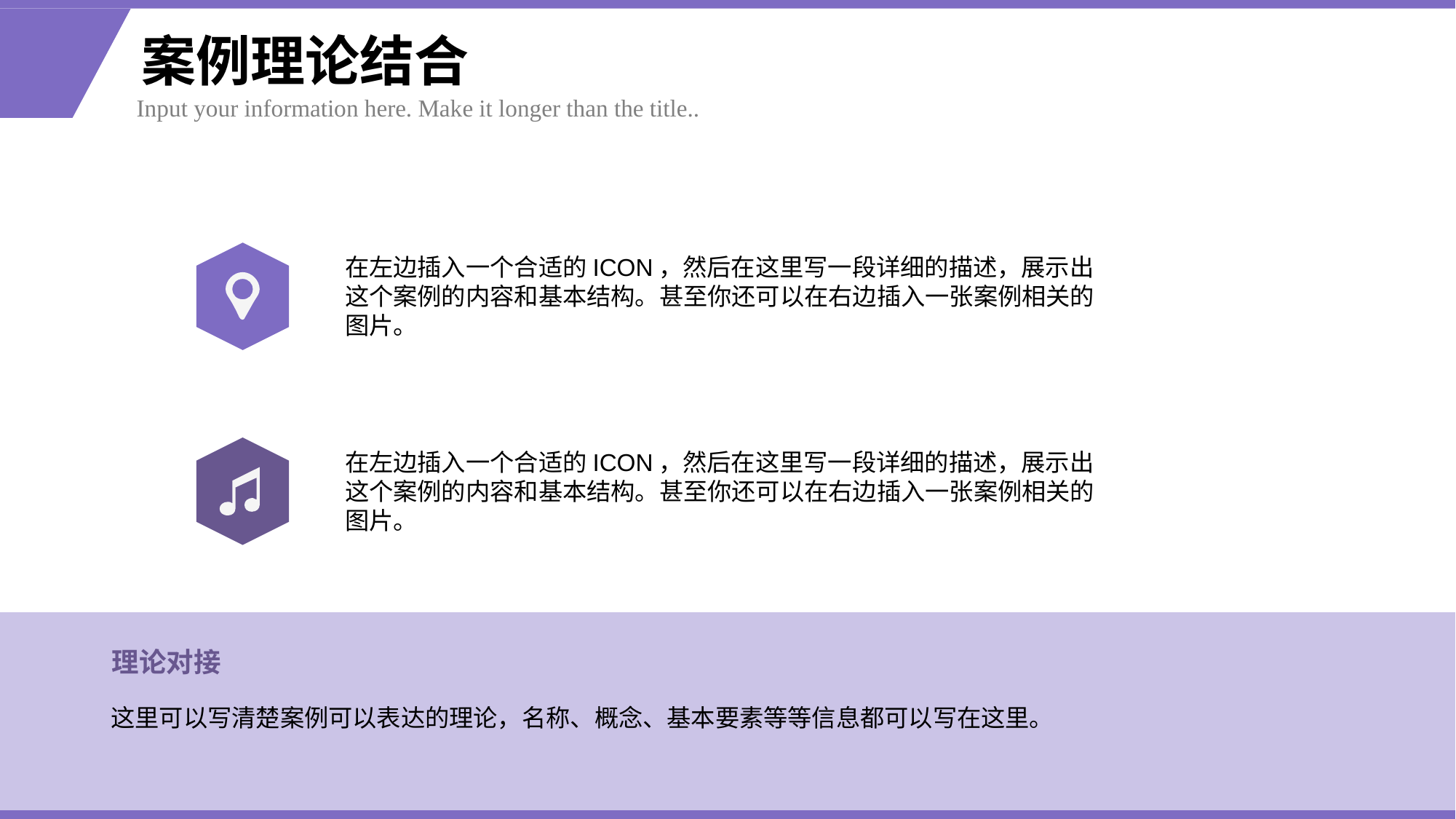

# 案例理论结合
Input your information here. Make it longer than the title..

在左边插入一个合适的ICON，然后在这里写一段详细的描述，展示出这个案例的内容和基本结构。甚至你还可以在右边插入一张案例相关的图片。

在左边插入一个合适的ICON，然后在这里写一段详细的描述，展示出这个案例的内容和基本结构。甚至你还可以在右边插入一张案例相关的图片。

理论对接
这里可以写清楚案例可以表达的理论，名称、概念、基本要素等等信息都可以写在这里。